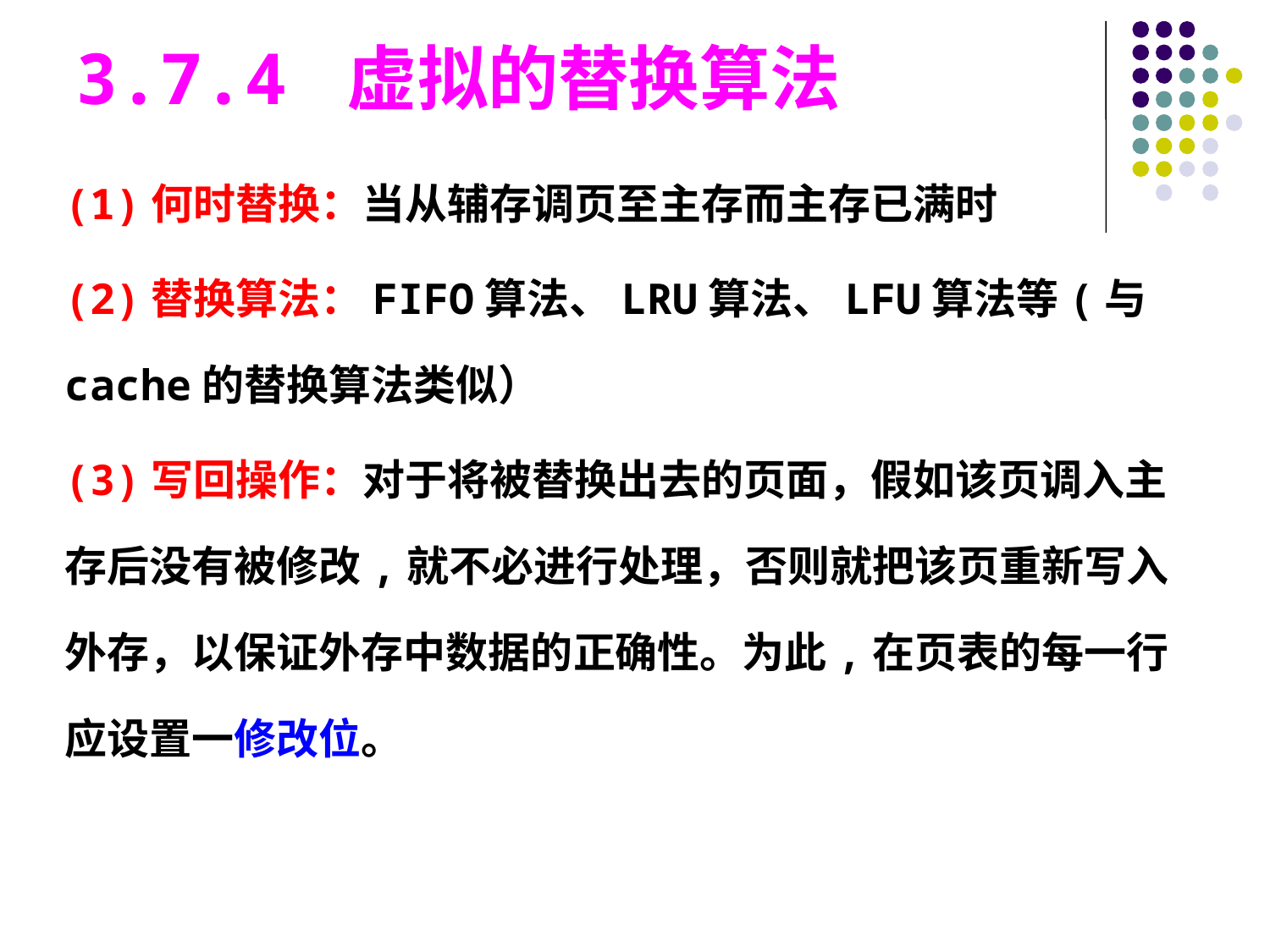

# 3.7.4 虚拟的替换算法
(1)何时替换：当从辅存调页至主存而主存已满时
(2)替换算法：FIFO算法、LRU算法、LFU算法等(与cache的替换算法类似）
(3)写回操作：对于将被替换出去的页面，假如该页调入主存后没有被修改,就不必进行处理，否则就把该页重新写入外存，以保证外存中数据的正确性。为此,在页表的每一行应设置一修改位。